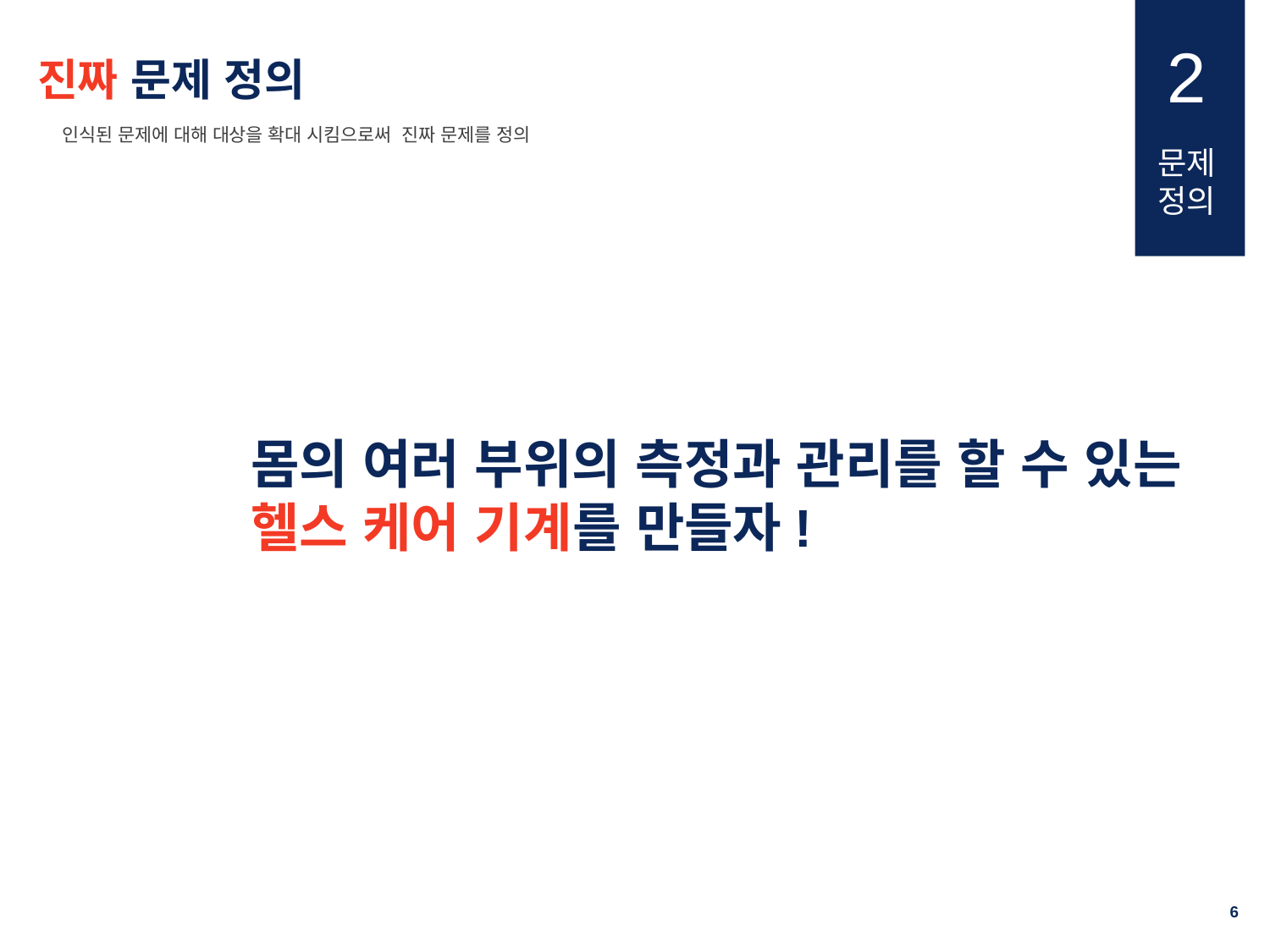

2
진짜 문제 정의
인식된 문제에 대해 대상을 확대 시킴으로써  진짜 문제를 정의
문제
정의
몸의 여러 부위의 측정과 관리를 할 수 있는
헬스 케어 기계를 만들자!
6